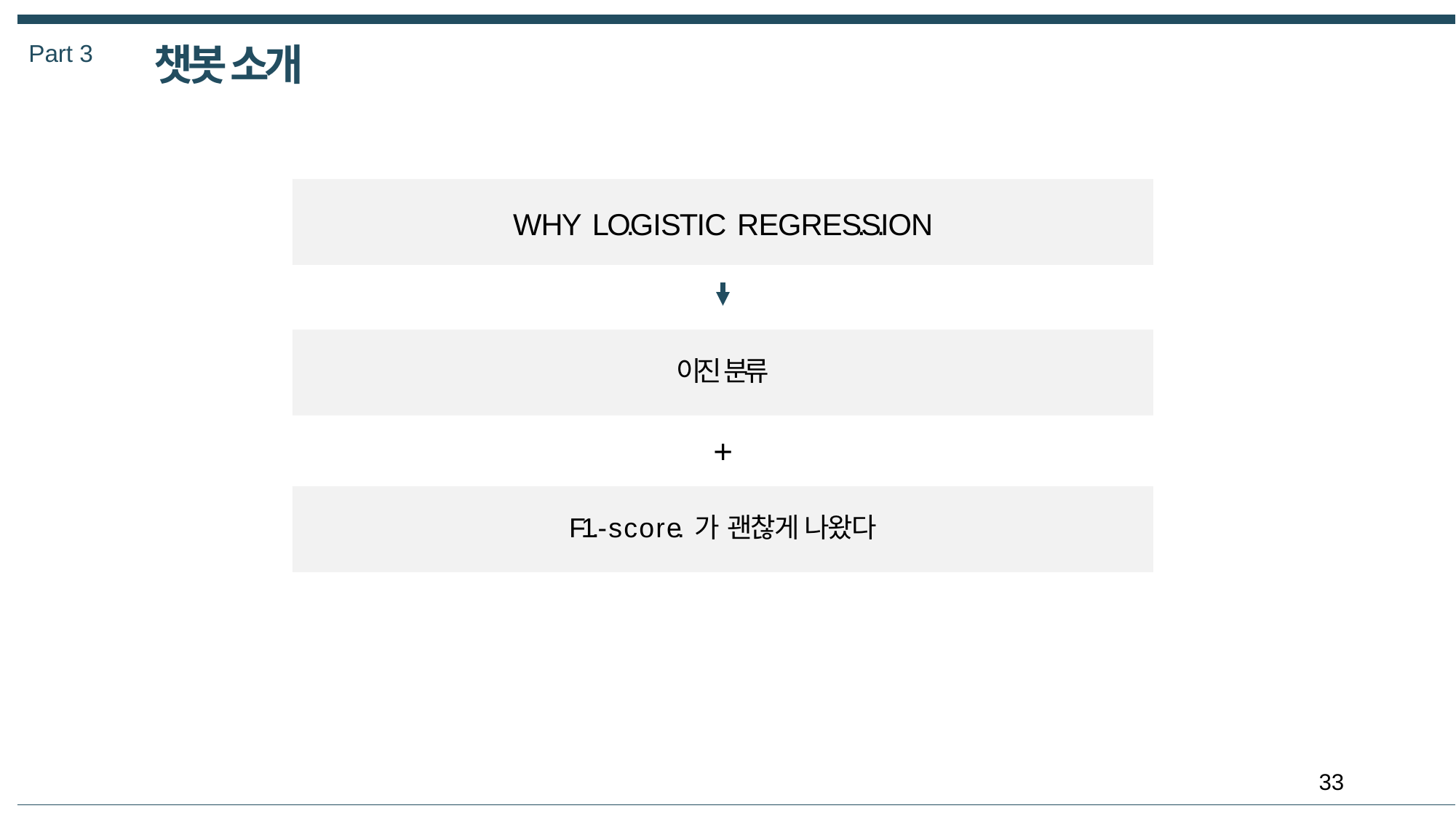

Part 3
챗봇 소개

W H Y    L O.G I S T I C    R E G R E S.S.I O N

이진  분류
+

F1. -  s  c  o  r  e. 가    괜 찮 게   나 왔 다
33